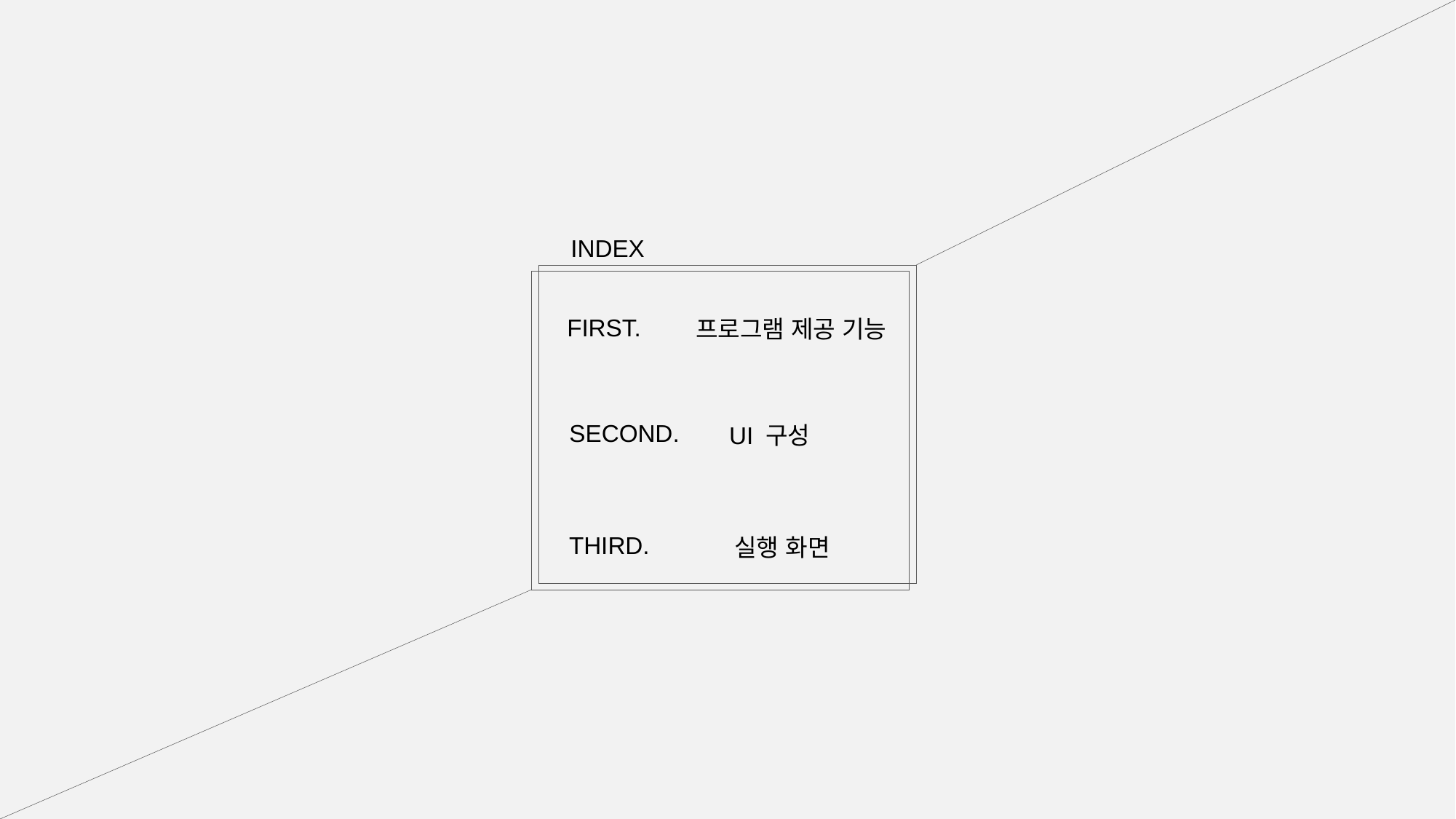

INDEX

FIRST.
프로그램 제공 기능
SECOND.
UI 구성
THIRD.
실행 화면